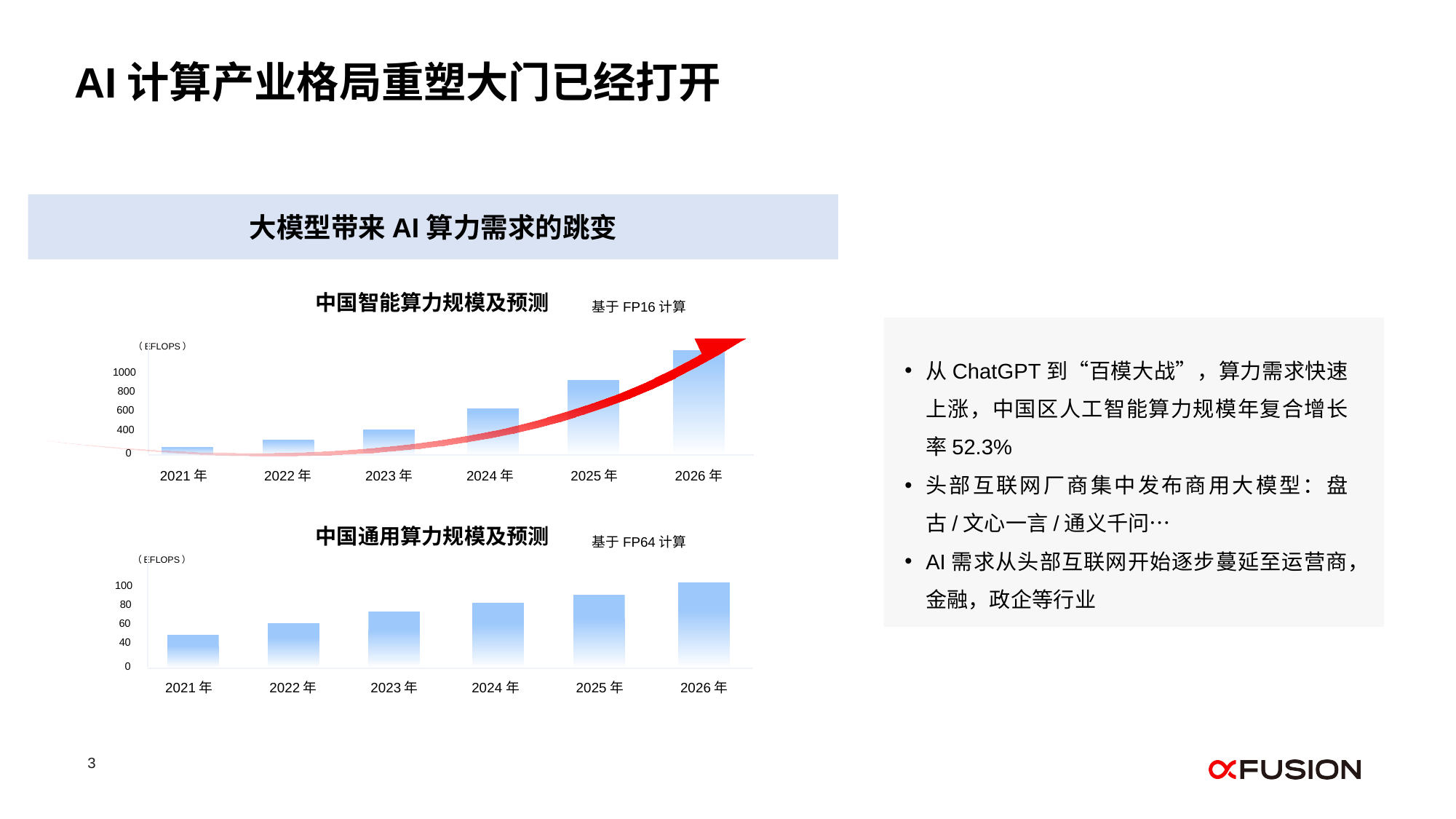

AI计算产业格局重塑大门已经打开
大模型带来AI算力需求的跳变
中国智能算力规模及预测

基于FP16计算
（EFLOPS）
1000
800
600
400
0

2021年
2022年
2023年
2024年
2025年
2026年
中国通用算力规模及预测
基于FP64计算
（EFLOPS）
100

2021年
2022年
2023年
2024年
2025年
2026年
80
60
40
0

从ChatGPT到“百模大战”，算力需求快速上涨，中国区人工智能算力规模年复合增长率52.3%
头部互联网厂商集中发布商用大模型：盘古/文心一言/通义千问…
AI需求从头部互联网开始逐步蔓延至运营商，金融，政企等行业